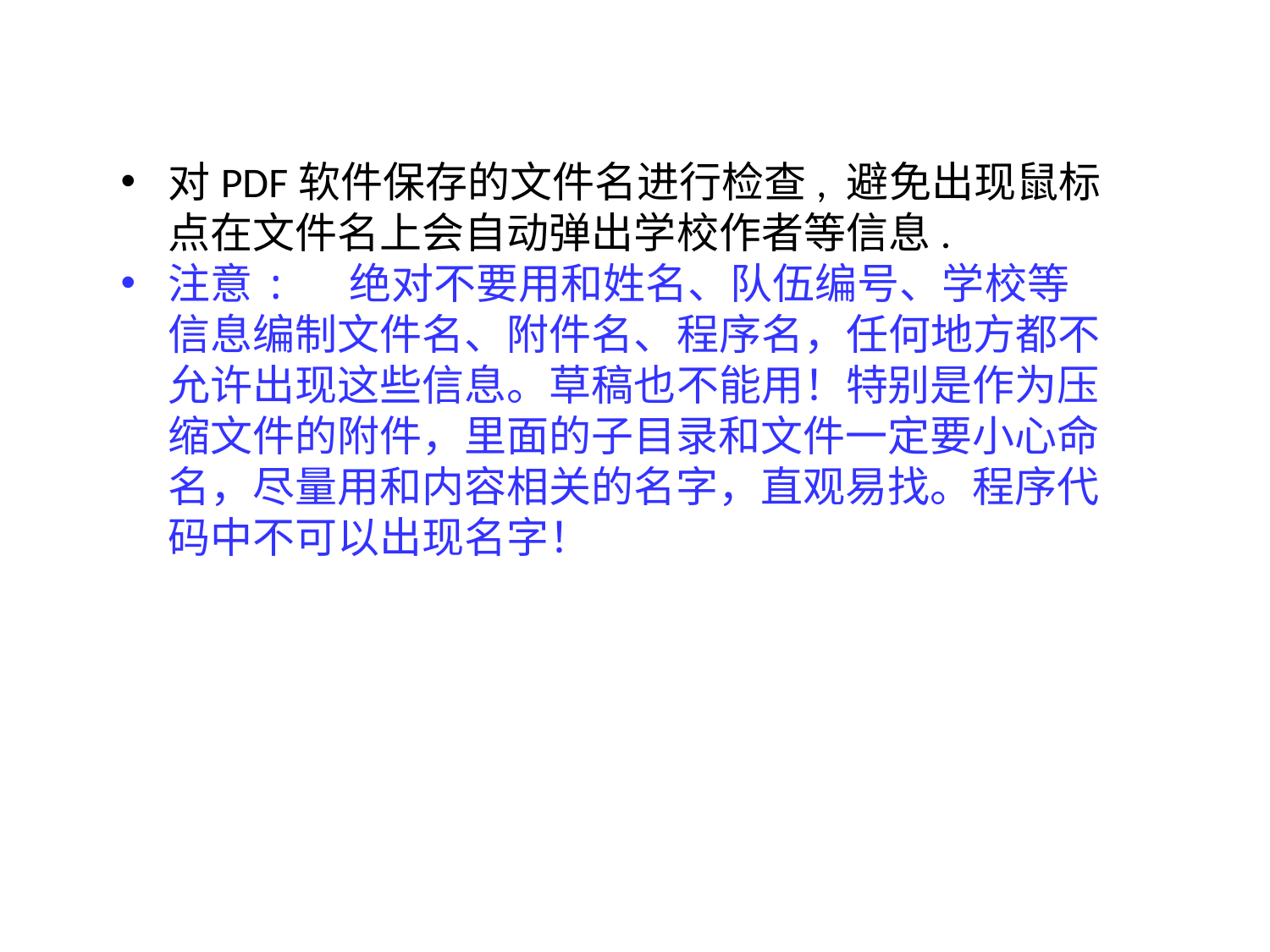

对PDF软件保存的文件名进行检查, 避免出现鼠标点在文件名上会自动弹出学校作者等信息.
注意:  绝对不要用和姓名、队伍编号、学校等信息编制文件名、附件名、程序名，任何地方都不允许出现这些信息。草稿也不能用！特别是作为压缩文件的附件，里面的子目录和文件一定要小心命名，尽量用和内容相关的名字，直观易找。程序代码中不可以出现名字！